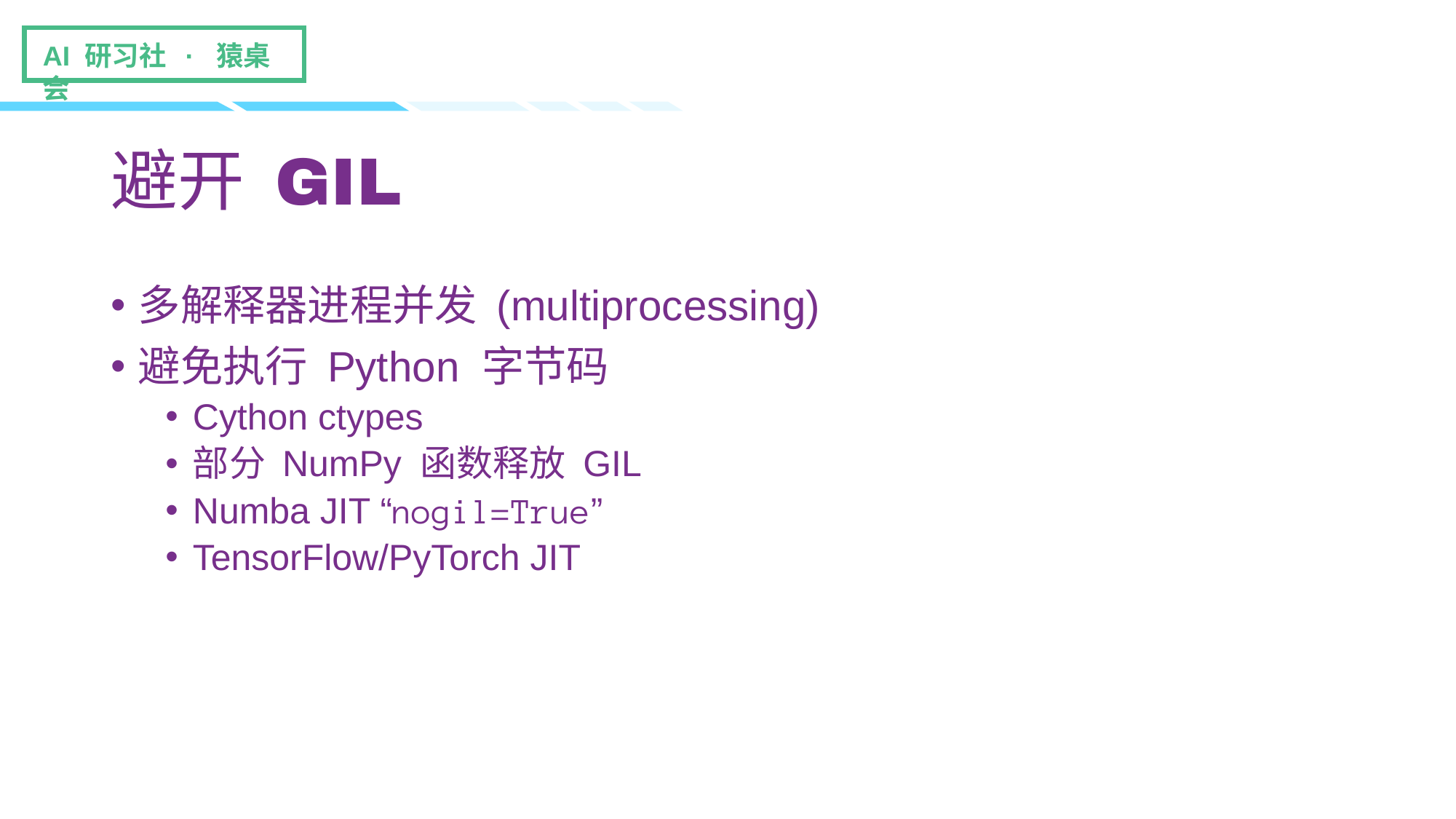

# 避开 GIL
多解释器进程并发 (multiprocessing)
避免执行 Python 字节码
Cython ctypes
部分 NumPy 函数释放 GIL
Numba JIT “nogil=True”
TensorFlow/PyTorch JIT